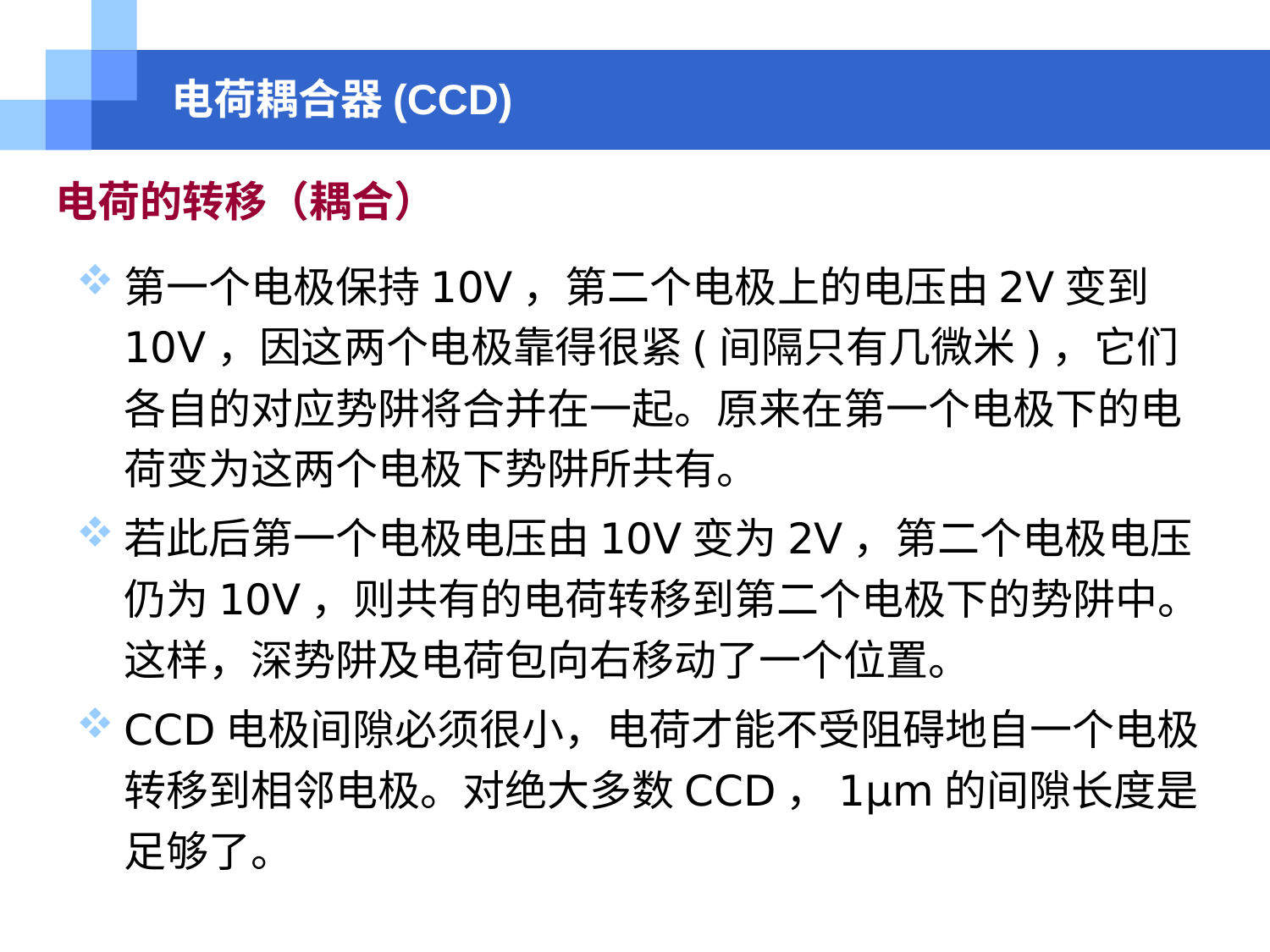

电荷耦合器(CCD)
# 电荷的转移（耦合）
第一个电极保持10V，第二个电极上的电压由2V变到10V，因这两个电极靠得很紧(间隔只有几微米)，它们各自的对应势阱将合并在一起。原来在第一个电极下的电荷变为这两个电极下势阱所共有。
若此后第一个电极电压由10V变为2V，第二个电极电压仍为10V，则共有的电荷转移到第二个电极下的势阱中。这样，深势阱及电荷包向右移动了一个位置。
CCD电极间隙必须很小，电荷才能不受阻碍地自一个电极转移到相邻电极。对绝大多数CCD，1μm的间隙长度是足够了。